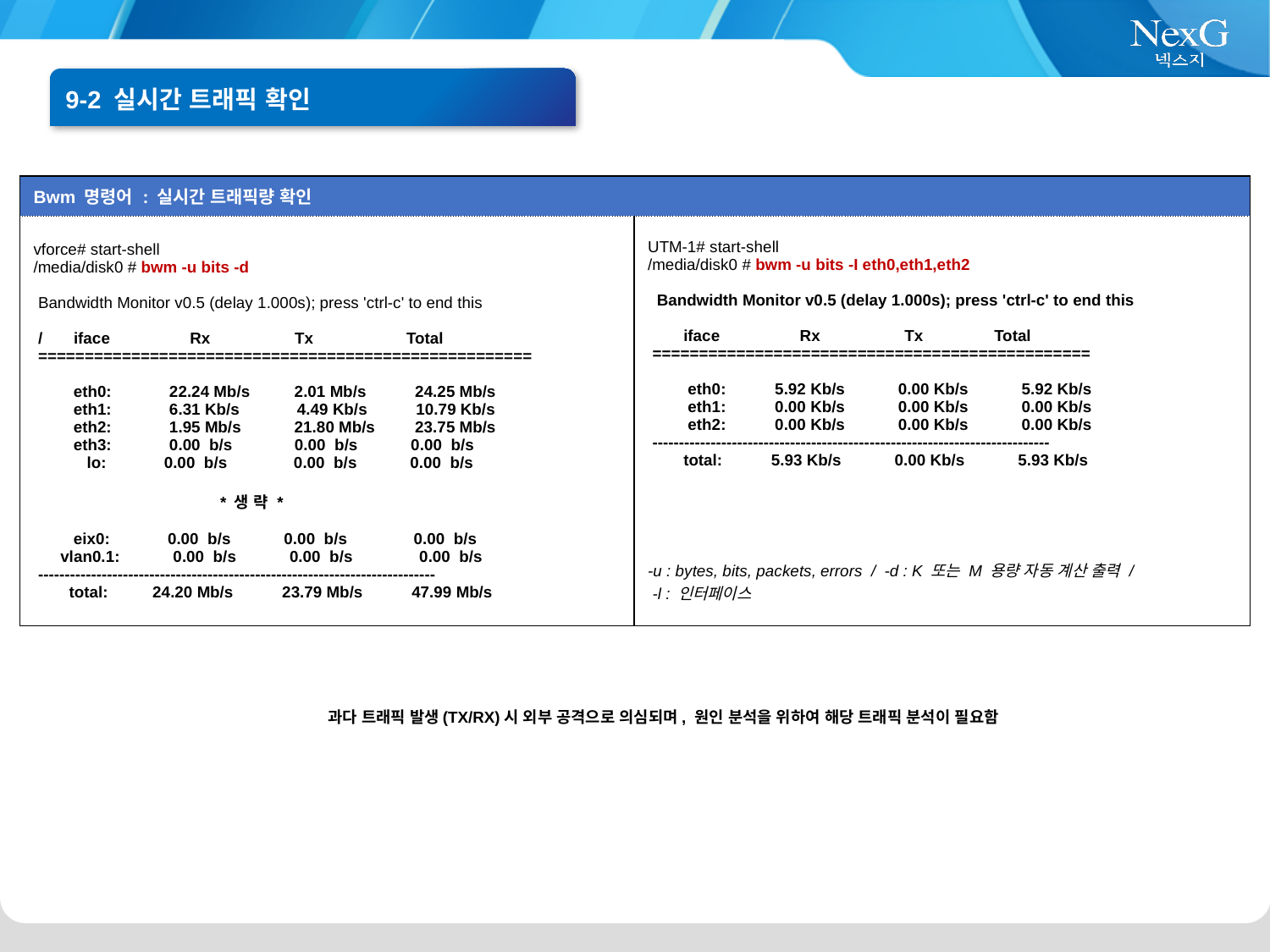

9-2 실시간 트래픽 확인
| Bwm 명령어 : 실시간 트래픽량 확인 |  |
| --- | --- |
| vforce# start-shell /media/disk0 # bwm -u bits -d Bandwidth Monitor v0.5 (delay 1.000s); press 'ctrl-c' to end this / iface Rx Tx Total ===================================================== eth0: 22.24 Mb/s 2.01 Mb/s 24.25 Mb/s eth1: 6.31 Kb/s 4.49 Kb/s 10.79 Kb/s eth2: 1.95 Mb/s 21.80 Mb/s 23.75 Mb/s eth3: 0.00 b/s 0.00 b/s 0.00 b/s lo: 0.00 b/s 0.00 b/s 0.00 b/s \* 생 략 \* eix0: 0.00 b/s 0.00 b/s 0.00 b/s vlan0.1: 0.00 b/s 0.00 b/s 0.00 b/s --------------------------------------------------------------------------- total: 24.20 Mb/s 23.79 Mb/s 47.99 Mb/s | UTM-1# start-shell /media/disk0 # bwm -u bits -I eth0,eth1,eth2 Bandwidth Monitor v0.5 (delay 1.000s); press 'ctrl-c' to end this iface Rx Tx Total =============================================== eth0: 5.92 Kb/s 0.00 Kb/s 5.92 Kb/s eth1: 0.00 Kb/s 0.00 Kb/s 0.00 Kb/s eth2: 0.00 Kb/s 0.00 Kb/s 0.00 Kb/s --------------------------------------------------------------------------- total: 5.93 Kb/s 0.00 Kb/s 5.93 Kb/s -u : bytes, bits, packets, errors / -d : K 또는 M 용량 자동 계산 출력 / -l : 인터페이스 |
과다 트래픽 발생(TX/RX)시 외부 공격으로 의심되며, 원인 분석을 위하여 해당 트래픽 분석이 필요함